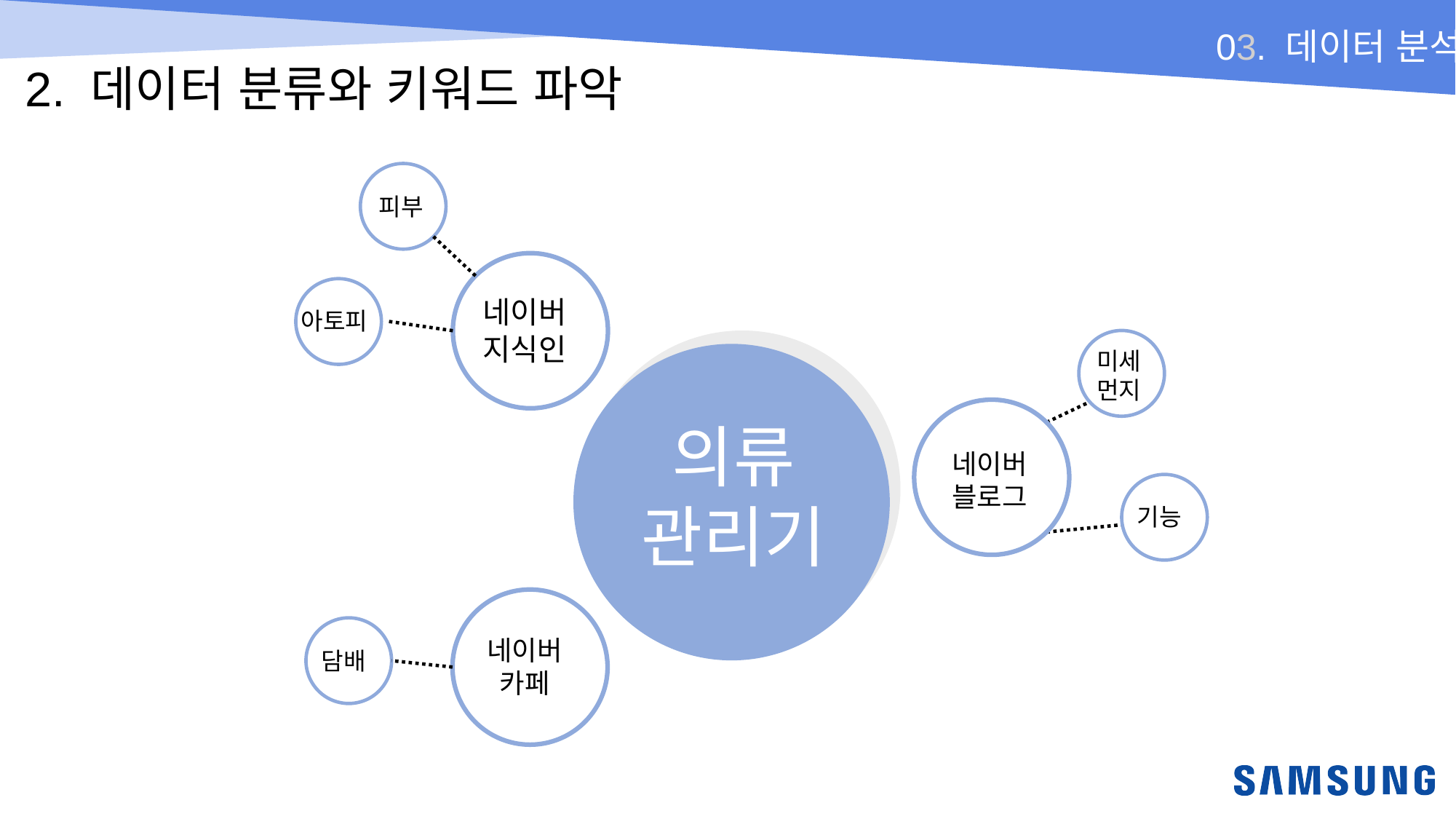

2. 데이터 분류와 키워드 파악

피부

네이버지식인
아토피

미세먼지

의류
관리기
네이버
블로그

기능

네이버
카페
담배